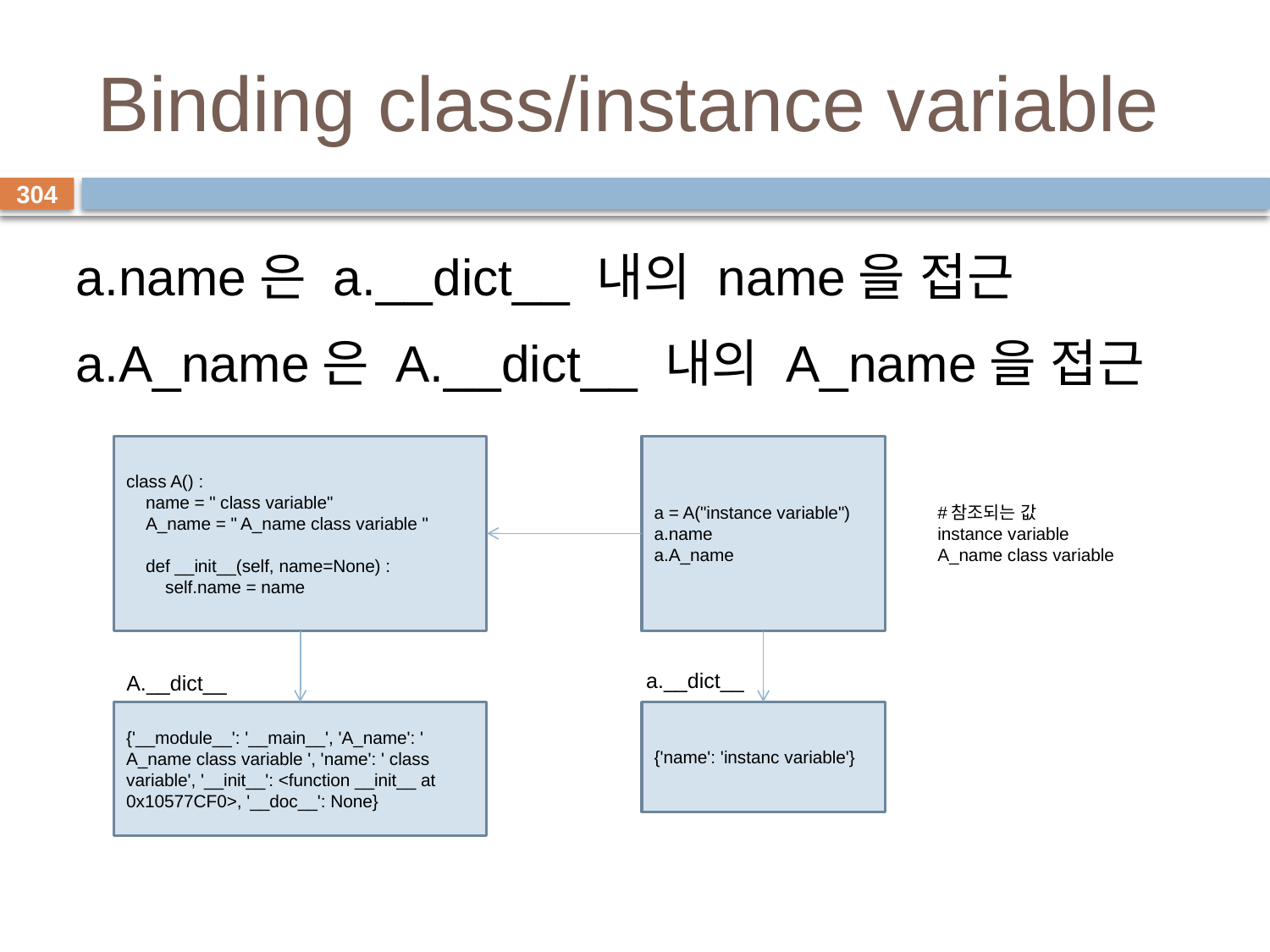

# Binding class/instance variable
304
a.name은 a.__dict__ 내의 name을 접근
a.A_name은 A.__dict__ 내의 A_name을 접근
class A() :
    name = " class variable"
    A_name = " A_name class variable "

    def __init__(self, name=None) :
        self.name = name
a = A("instance variable")
a.name
a.A_name
#참조되는 값
instance variable
A_name class variable
a.__dict__
A.__dict__
{'__module__': '__main__', 'A_name': ' A_name class variable ', 'name': ' class variable', '__init__': <function __init__ at 0x10577CF0>, '__doc__': None}
{'name': 'instanc variable'}